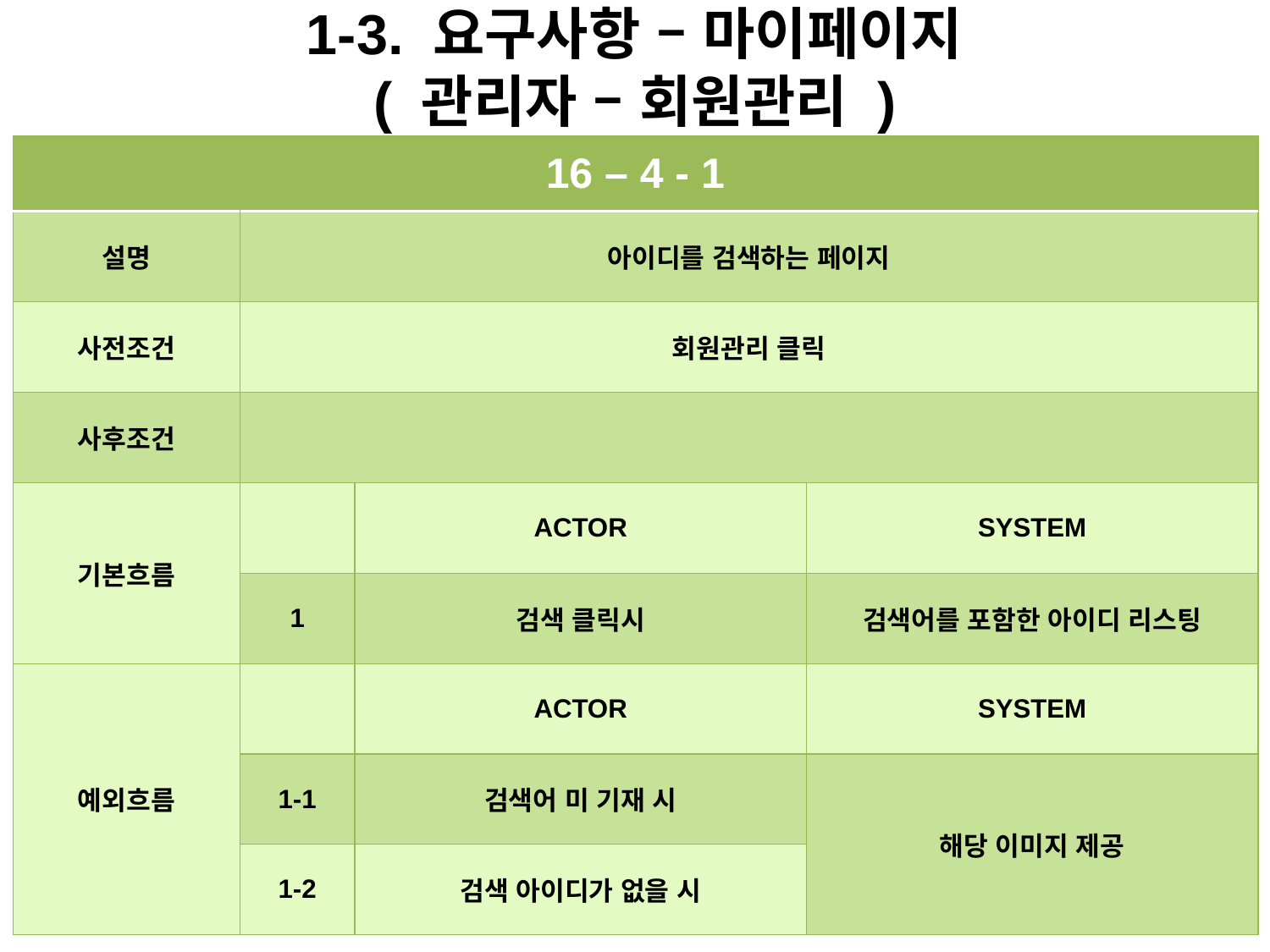

# 1-3. 요구사항 – 마이페이지 ( 관리자 – 회원관리 )
| 16 – 4 - 1 |  |  |  |
| --- | --- | --- | --- |
| 설명 | 아이디를 검색하는 페이지 |  |  |
| 사전조건 | 회원관리 클릭 |  |  |
| 사후조건 |  |  |  |
| 기본흐름 |  | ACTOR | SYSTEM |
|  | 1 | 검색 클릭시 | 검색어를 포함한 아이디 리스팅 |
| 예외흐름 |  | ACTOR | SYSTEM |
|  | 1-1 | 검색어 미 기재 시 | 해당 이미지 제공 |
|  | 1-2 | 검색 아이디가 없을 시 |  |